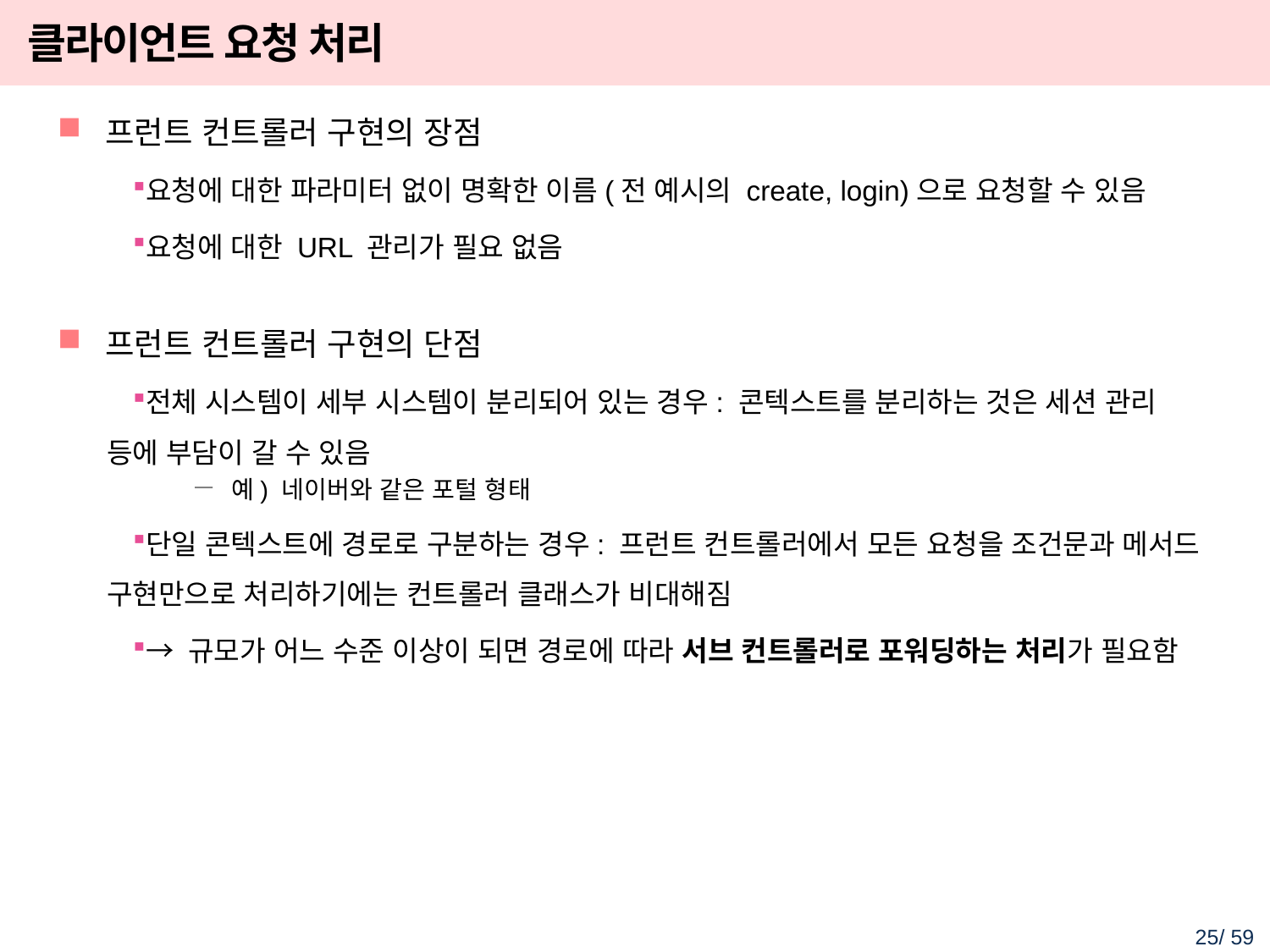

# 클라이언트 요청 처리
프런트 컨트롤러 구현의 장점
요청에 대한 파라미터 없이 명확한 이름(전 예시의 create, login)으로 요청할 수 있음
요청에 대한 URL 관리가 필요 없음

프런트 컨트롤러 구현의 단점
전체 시스템이 세부 시스템이 분리되어 있는 경우: 콘텍스트를 분리하는 것은 세션 관리 등에 부담이 갈 수 있음
예) 네이버와 같은 포털 형태
단일 콘텍스트에 경로로 구분하는 경우: 프런트 컨트롤러에서 모든 요청을 조건문과 메서드 구현만으로 처리하기에는 컨트롤러 클래스가 비대해짐
→ 규모가 어느 수준 이상이 되면 경로에 따라 서브 컨트롤러로 포워딩하는 처리가 필요함